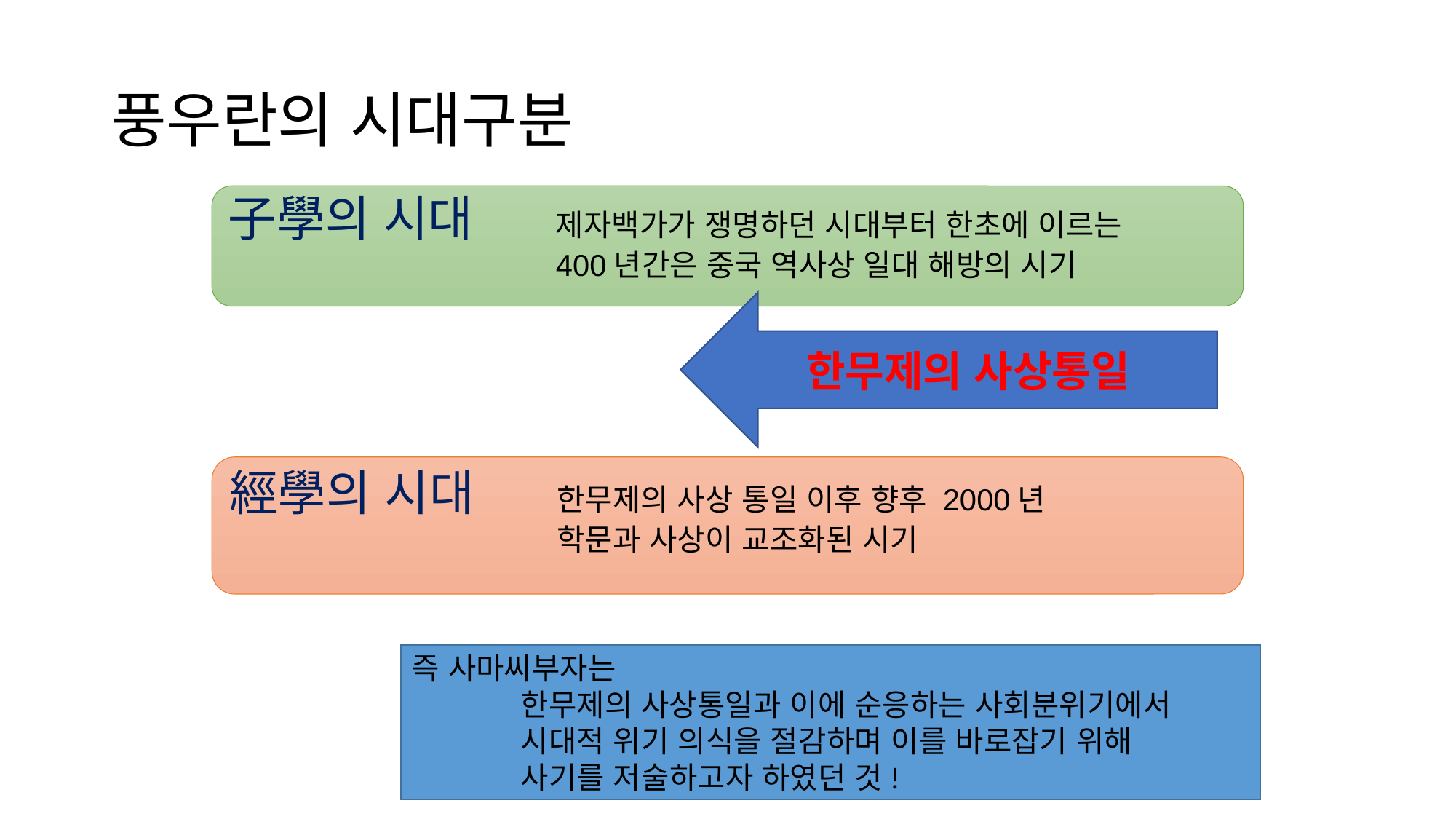

# 풍우란의 시대구분

子學의 시대  	제자백가가 쟁명하던 시대부터 한초에 이르는 				400년간은 중국 역사상 일대 해방의 시기

한무제의 사상통일
經學의 시대 	한무제의 사상 통일 이후 향후 2000년
	학문과 사상이 교조화된 시기

즉 사마씨부자는
	한무제의 사상통일과 이에 순응하는 사회분위기에서
	시대적 위기 의식을 절감하며 이를 바로잡기 위해
	사기를 저술하고자 하였던 것!